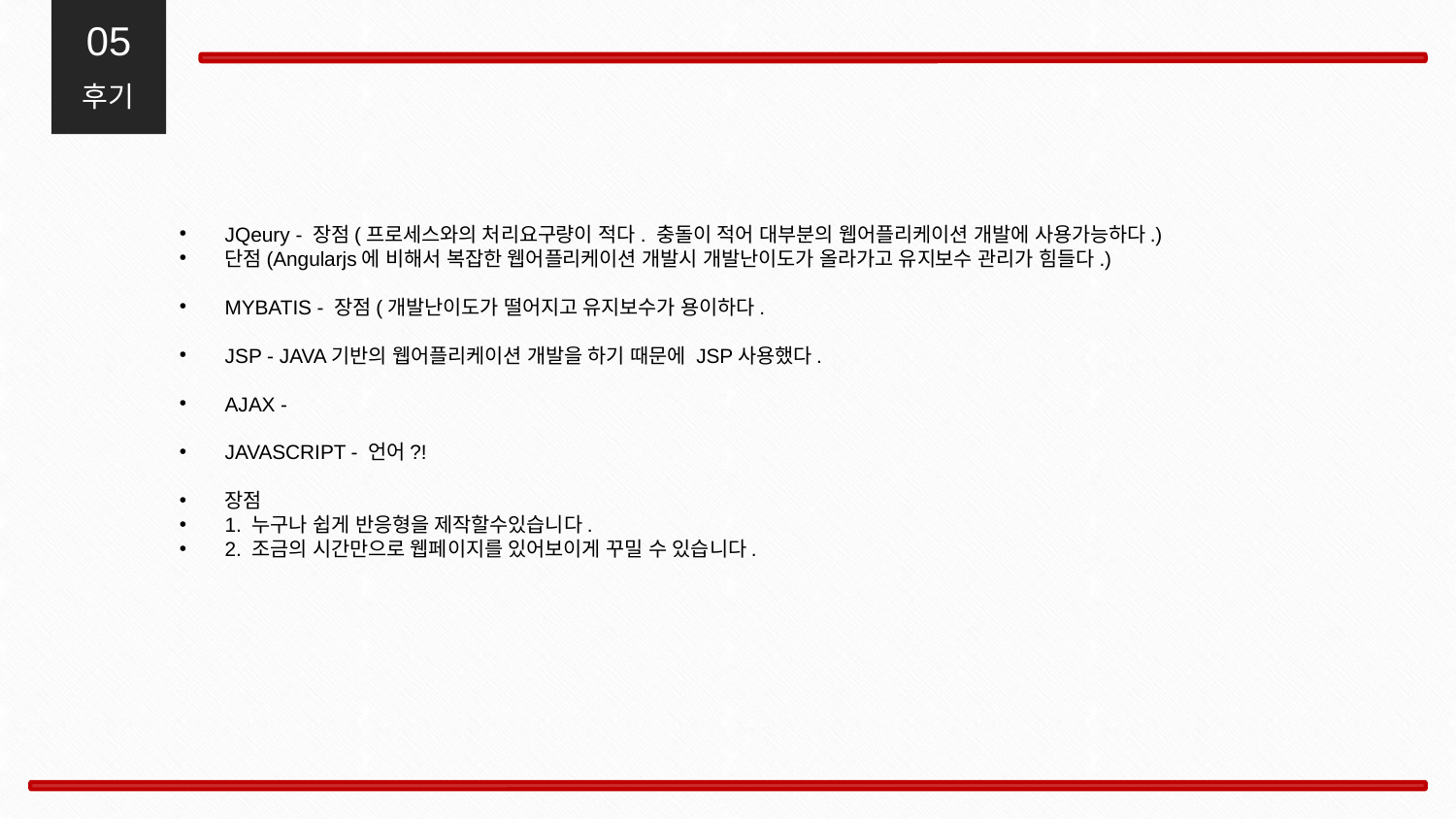

05

후기
JQeury - 장점(프로세스와의 처리요구량이 적다. 충돌이 적어 대부분의 웹어플리케이션 개발에 사용가능하다.)
단점(Angularjs에 비해서 복잡한 웹어플리케이션 개발시 개발난이도가 올라가고 유지보수 관리가 힘들다.)

MYBATIS - 장점(개발난이도가 떨어지고 유지보수가 용이하다.

JSP - JAVA기반의 웹어플리케이션 개발을 하기 때문에 JSP사용했다.

AJAX -

JAVASCRIPT - 언어?!

장점
1. 누구나 쉽게 반응형을 제작할수있습니다.
2. 조금의 시간만으로 웹페이지를 있어보이게 꾸밀 수 있습니다.